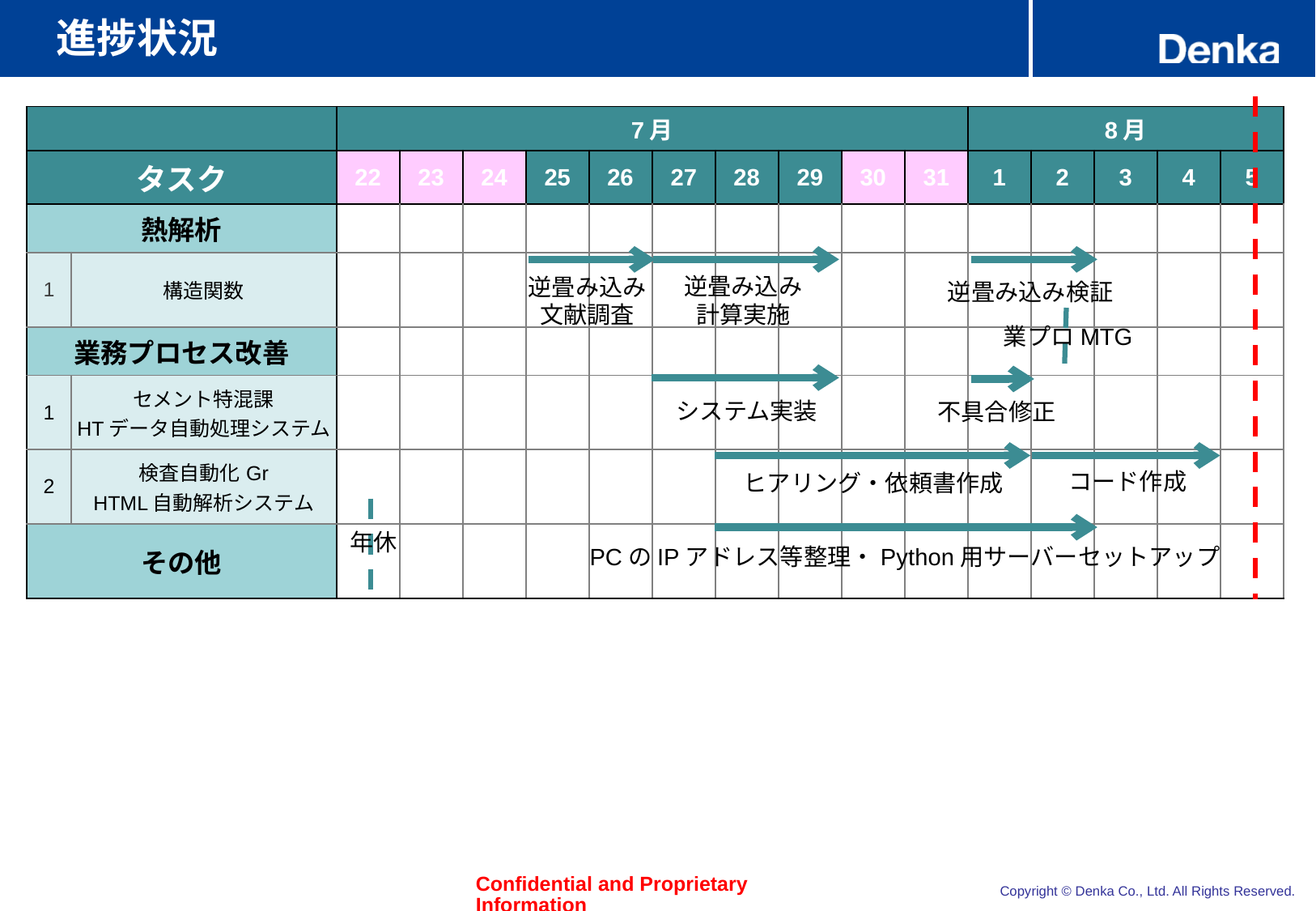

# 進捗状況
|  |  | 7月 |  | 8月 |  |  |  |  |  |  |  | 8月 |  |  |  |  |
| --- | --- | --- | --- | --- | --- | --- | --- | --- | --- | --- | --- | --- | --- | --- | --- | --- |
| タスク |  | 22 | 23 | 24 | 25 | 26 | 27 | 28 | 29 | 30 | 31 | 1 | 2 | 3 | 4 | 5 |
| 熱解析 |  |  |  |  |  |  |  |  |  |  |  |  |  |  |  |  |
| 1 | 構造関数 |  |  |  |  |  |  |  |  |  |  |  |  |  |  |  |
| 業務プロセス改善 |  |  |  |  |  |  |  |  |  |  |  |  |  |  |  |  |
| 1 | セメント特混課 HTデータ自動処理システム |  |  |  |  |  |  |  |  |  |  |  |  |  |  |  |
| 2 | 検査自動化Gr HTML自動解析システム |  |  |  |  |  |  |  |  |  |  |  |  |  |  |  |
| その他 |  |  |  |  |  |  |  |  |  |  |  |  |  |  |  |  |
逆畳み込み
計算実施
逆畳み込み
文献調査
逆畳み込み検証
業プロMTG
システム実装
不具合修正
コード作成
ヒアリング・依頼書作成
年休
PCのIPアドレス等整理・Python用サーバーセットアップ